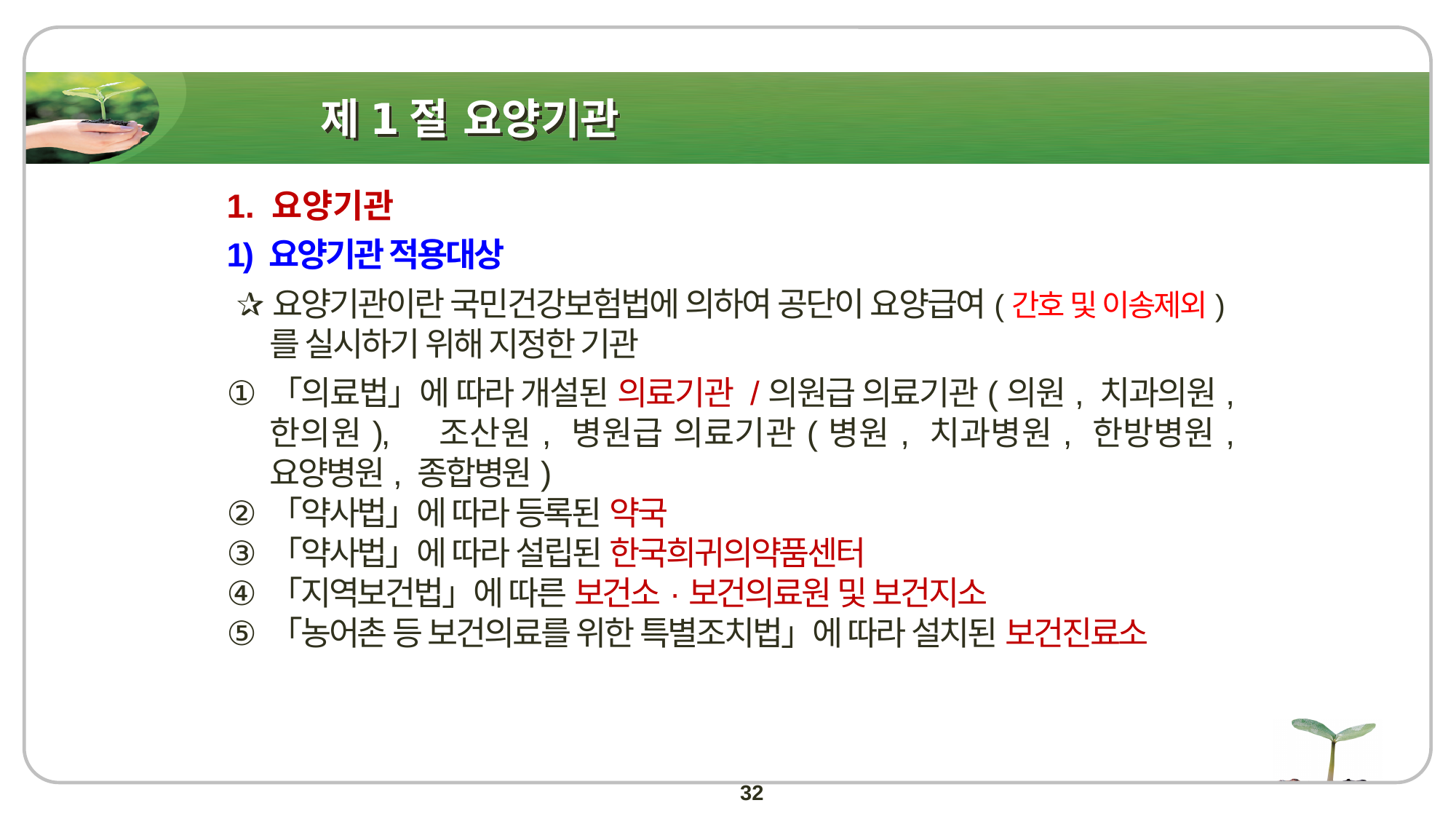

# 제1절 요양기관
1. 요양기관
1) 요양기관 적용대상
 ✰요양기관이란 국민건강보험법에 의하여 공단이 요양급여(간호 및 이송제외)를 실시하기 위해 지정한 기관
「의료법」에 따라 개설된 의료기관 /의원급 의료기관(의원, 치과의원, 한의원),    조산원, 병원급 의료기관(병원, 치과병원, 한방병원, 요양병원, 종합병원)
「약사법」에 따라 등록된 약국
「약사법」에 따라 설립된 한국희귀의약품센터
「지역보건법」에 따른 보건소·보건의료원 및 보건지소
「농어촌 등 보건의료를 위한 특별조치법」에 따라 설치된 보건진료소

32